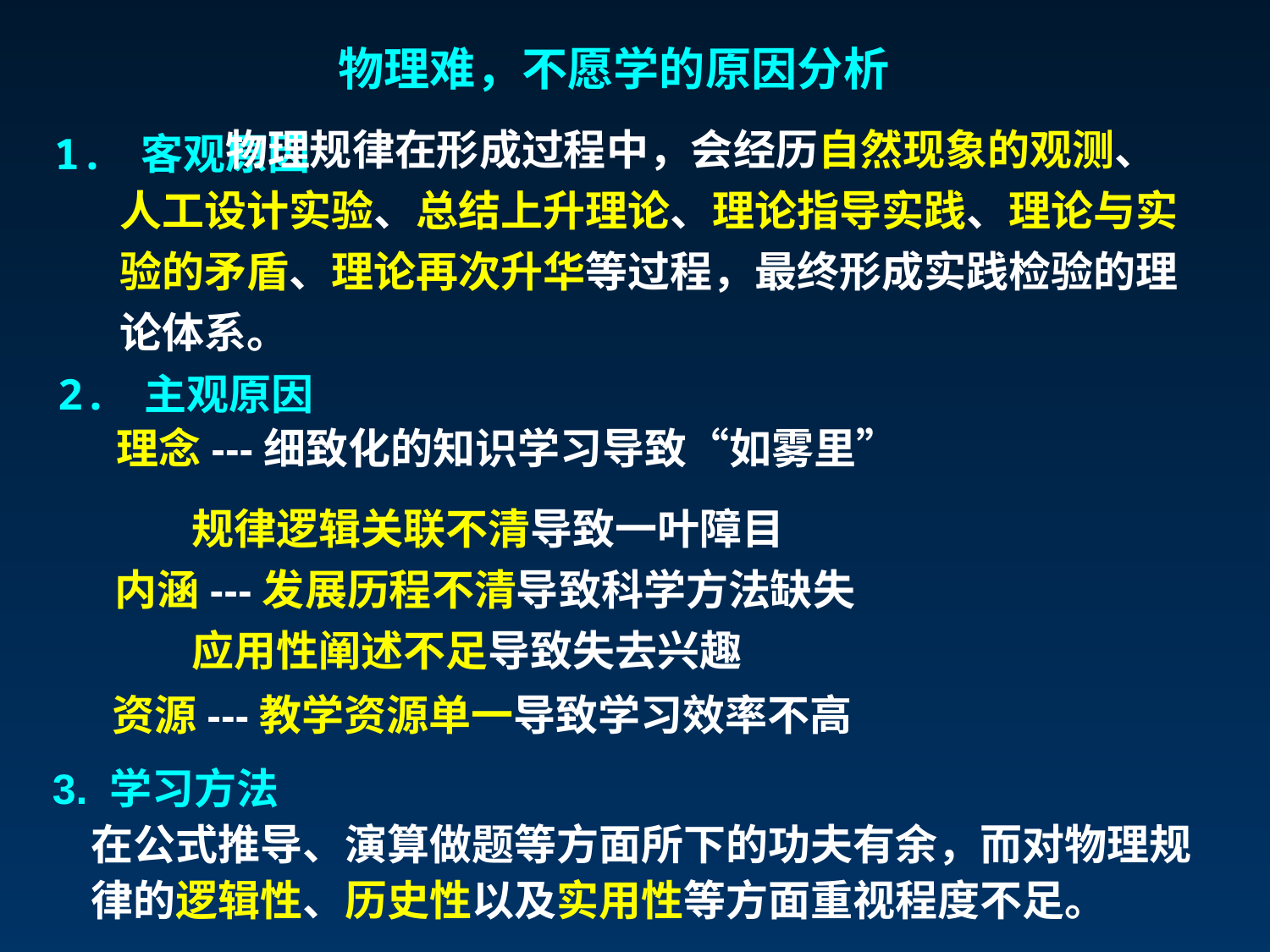

物理难，不愿学的原因分析
1. 客观原因
          物理规律在形成过程中，会经历自然现象的观测、人工设计实验、总结上升理论、理论指导实践、理论与实验的矛盾、理论再次升华等过程，最终形成实践检验的理论体系。
2. 主观原因
理念---细致化的知识学习导致“如雾里”
       规律逻辑关联不清导致一叶障目
内涵---发展历程不清导致科学方法缺失
       应用性阐述不足导致失去兴趣
资源---教学资源单一导致学习效率不高
3. 学习方法
   在公式推导、演算做题等方面所下的功夫有余，而对物理规
   律的逻辑性、历史性以及实用性等方面重视程度不足。